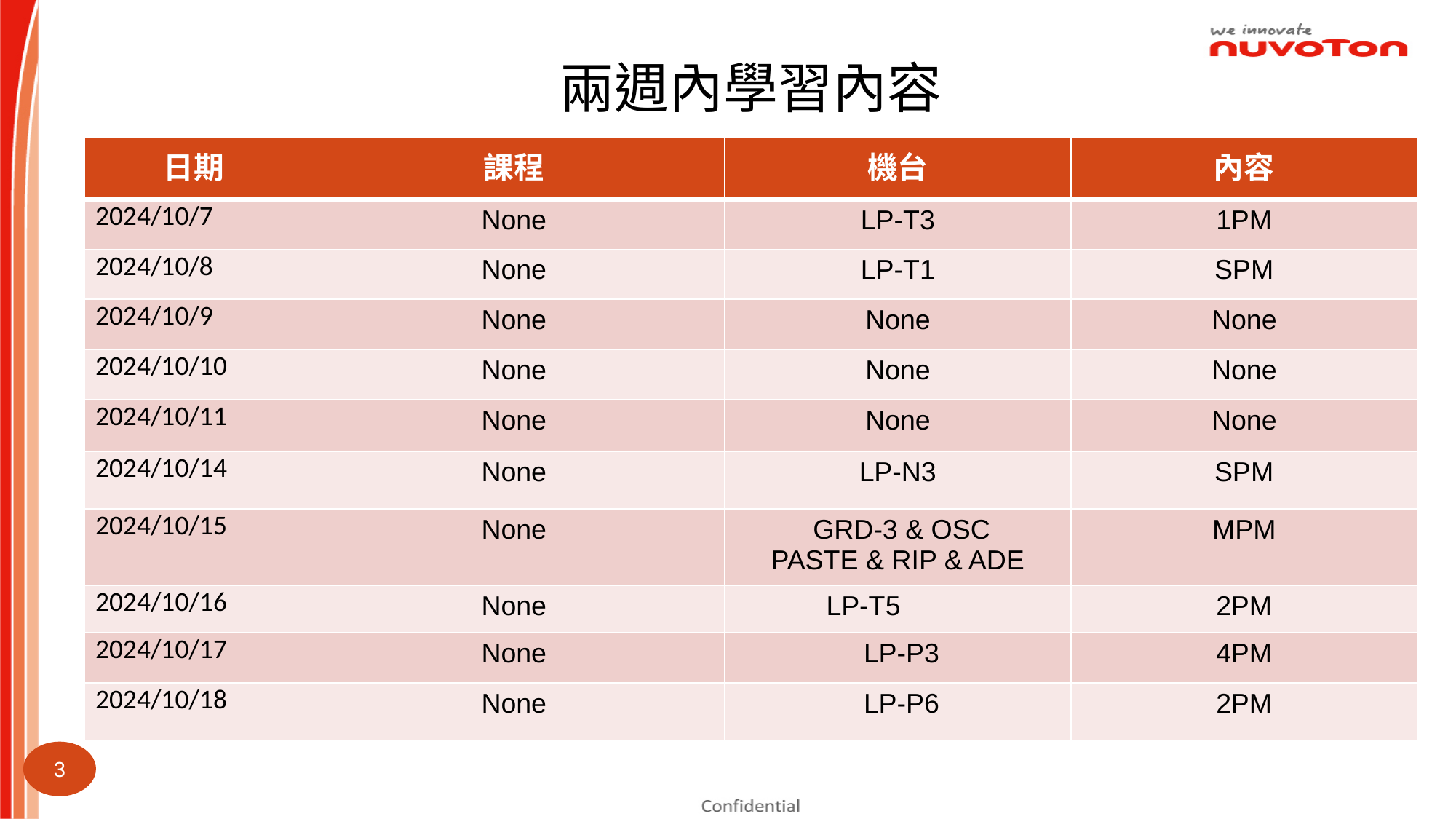

兩週內學習內容
| 日期 | 課程 | 機台 | 內容 |
| --- | --- | --- | --- |
| 2024/10/7 | None | LP-T3 | 1PM |
| 2024/10/8 | None | LP-T1 | SPM |
| 2024/10/9 | None | None | None |
| 2024/10/10 | None | None | None |
| 2024/10/11 | None | None | None |
| 2024/10/14 | None | LP-N3 | SPM |
| 2024/10/15 | None | GRD-3 & OSC PASTE & RIP & ADE | MPM |
| 2024/10/16 | None | LP-T5 | 2PM |
| 2024/10/17 | None | LP-P3 | 4PM |
| 2024/10/18 | None | LP-P6 | 2PM |
2024.06.03 ~ 2024.06.14
3